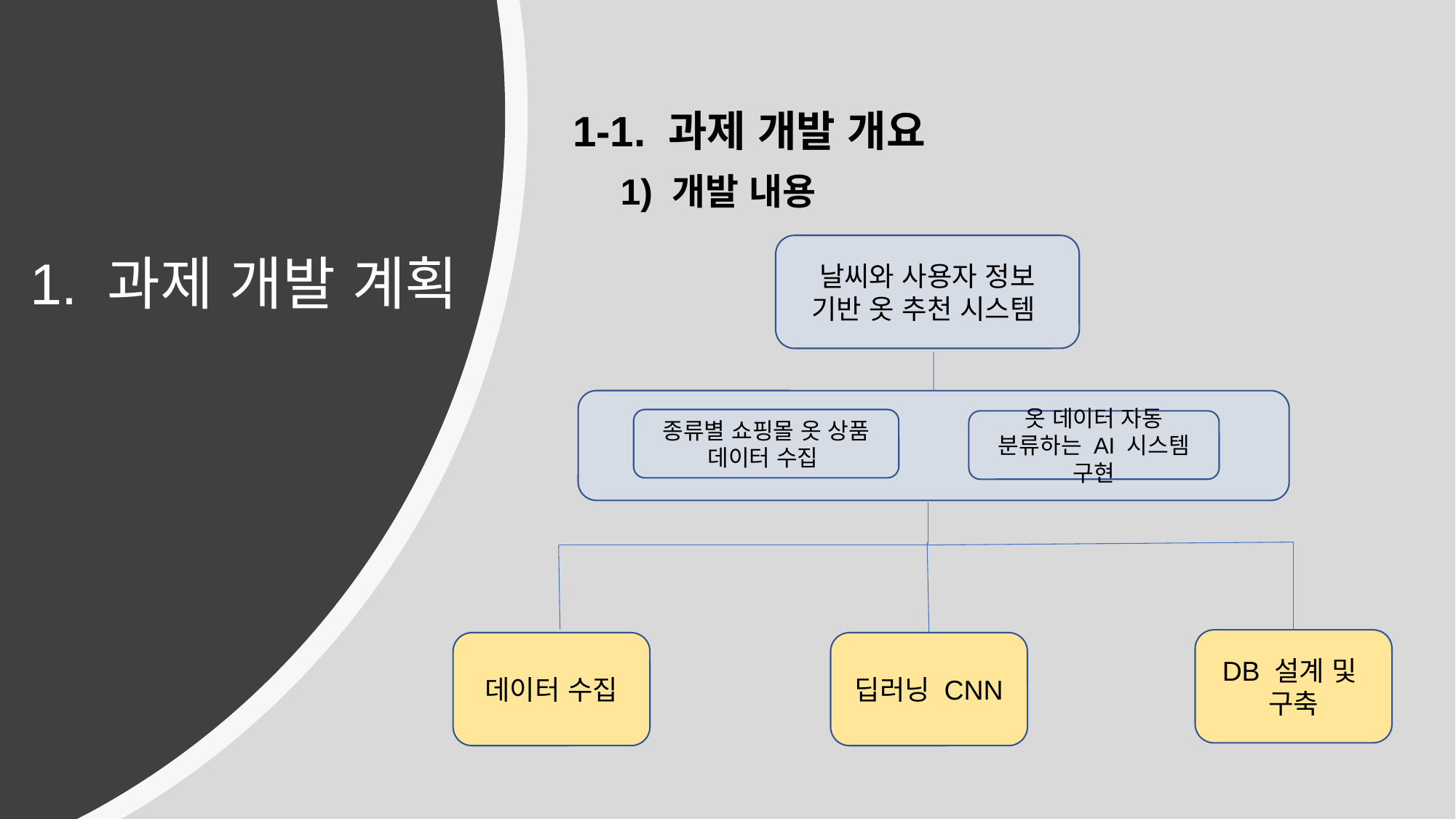

1-1. 과제 개발 개요
1) 개발 내용
# 1. 과제 개발 계획
날씨와 사용자 정보 기반 옷 추천 시스템

종류별 쇼핑몰 옷 상품 데이터 수집
옷 데이터 자동 분류하는 AI 시스템 구현
DB 설계 및
구축
데이터 수집
딥러닝 CNN